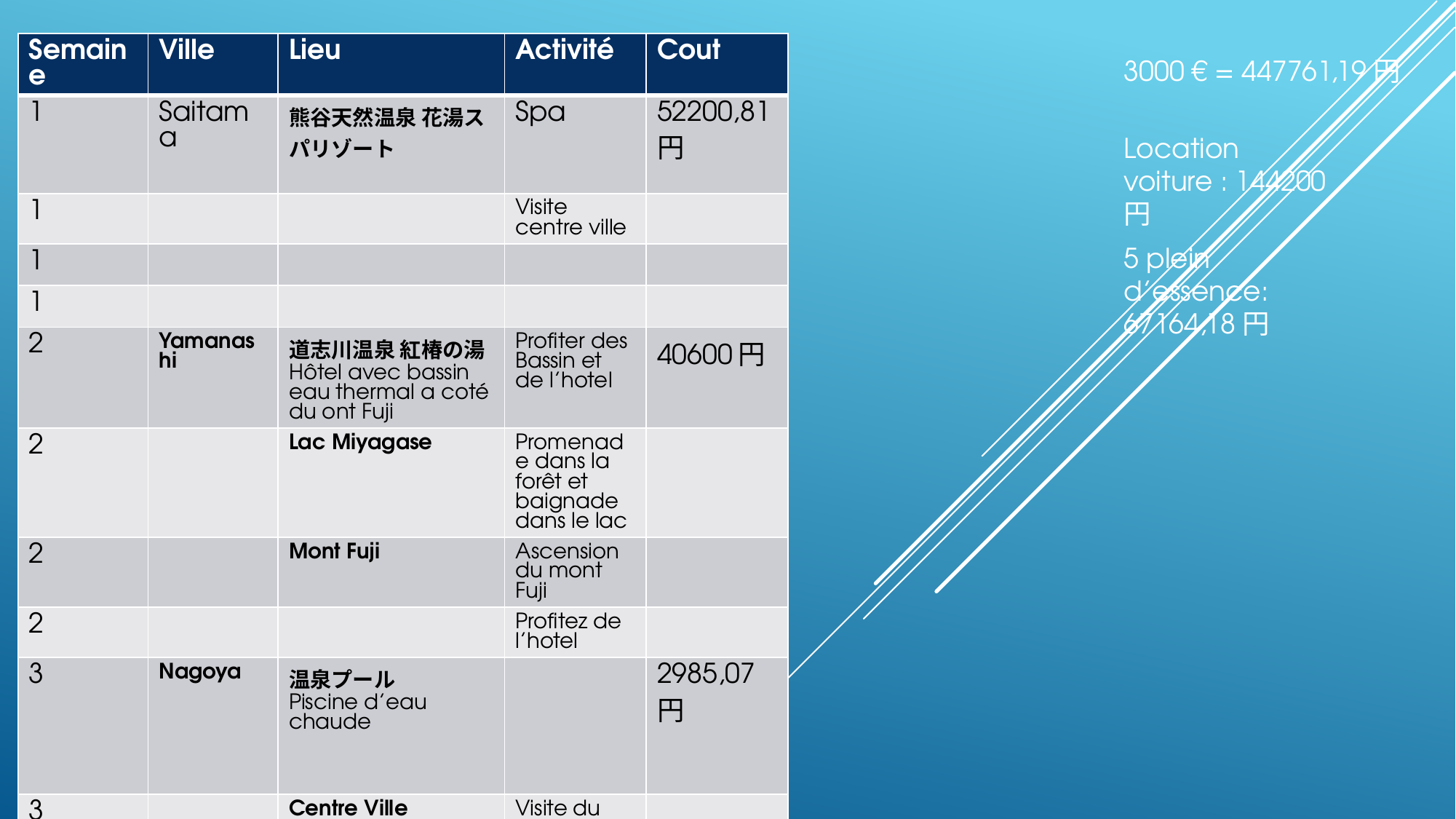

| Semaine | Ville | Lieu | Activité | Cout |
| --- | --- | --- | --- | --- |
| 1 | Saitama | 熊谷天然温泉 花湯スパリゾート | Spa | 52200,81円 |
| 1 |  |  | Visite centre ville |  |
| 1 |  |  |  |  |
| 1 |  |  |  |  |
| 2 | Yamanashi | 道志川温泉 紅椿の湯 Hôtel avec bassin eau thermal a coté du ont Fuji | Profiter des Bassin et de l’hotel | 40600円 |
| 2 |  | Lac Miyagase | Promenade dans la forêt et baignade dans le lac |  |
| 2 |  | Mont Fuji | Ascension du mont Fuji |  |
| 2 |  |  | Profitez de l’hotel |  |
| 3 | Nagoya | 温泉プール Piscine d’eau chaude |  | 2985,07円 |
| 3 |  | Centre Ville | Visite du centre ville et shopping |  |
| 3 |  | ブルーサンビーチ | Plage |  |
| 3 |  |  |  |  |
3000 € = 447761,19円
Location voiture : 144200円
5 plein d’essence: 67164,18円